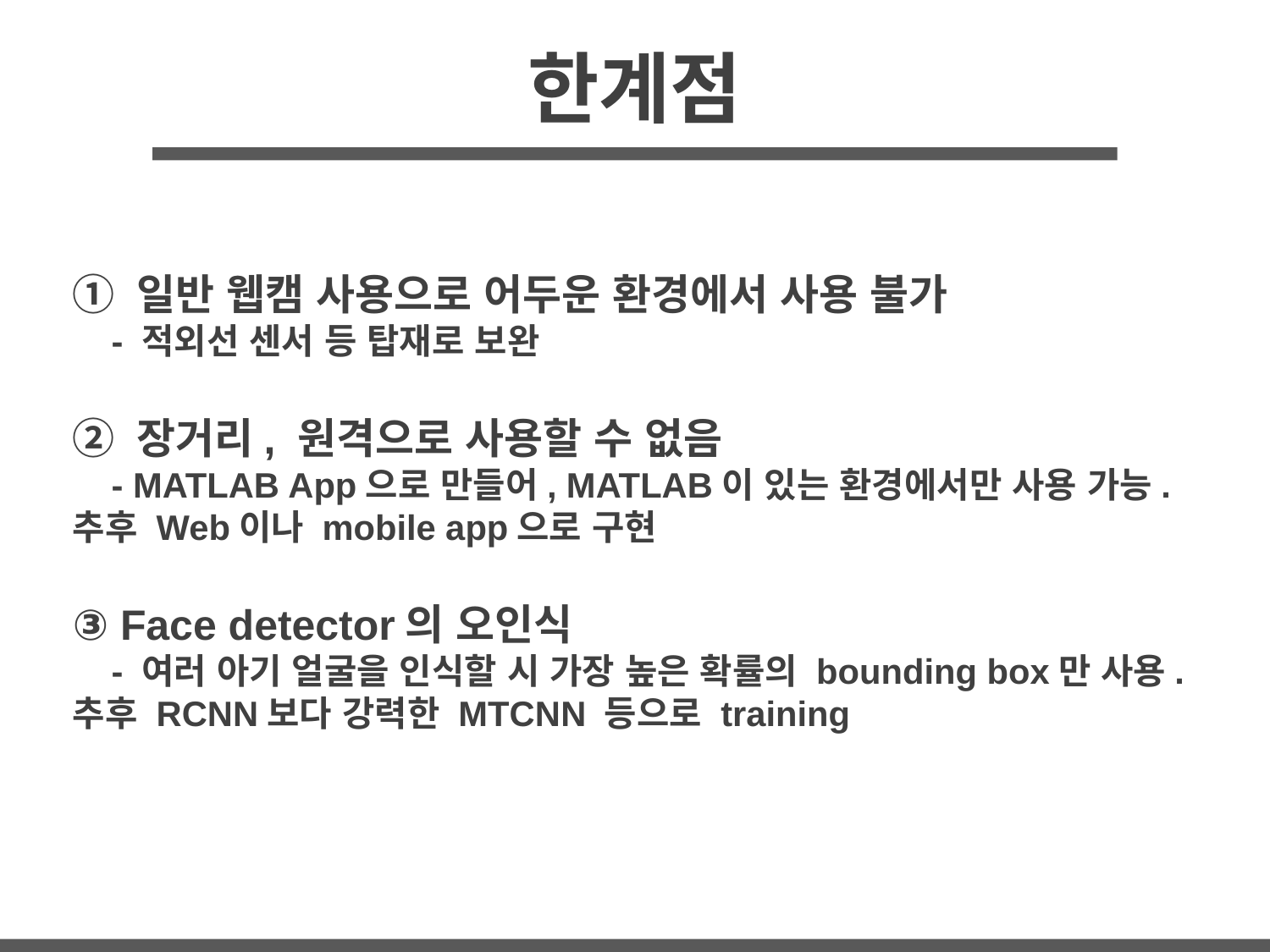

# 한계점

① 일반 웹캠 사용으로 어두운 환경에서 사용 불가
    - 적외선 센서 등 탑재로 보완

② 장거리, 원격으로 사용할 수 없음
    - MATLAB App으로 만들어, MATLAB이 있는 환경에서만 사용 가능. 추후 Web이나 mobile app으로 구현

③ Face detector의 오인식
    - 여러 아기 얼굴을 인식할 시 가장 높은 확률의 bounding box만 사용. 추후 RCNN보다 강력한 MTCNN 등으로 training